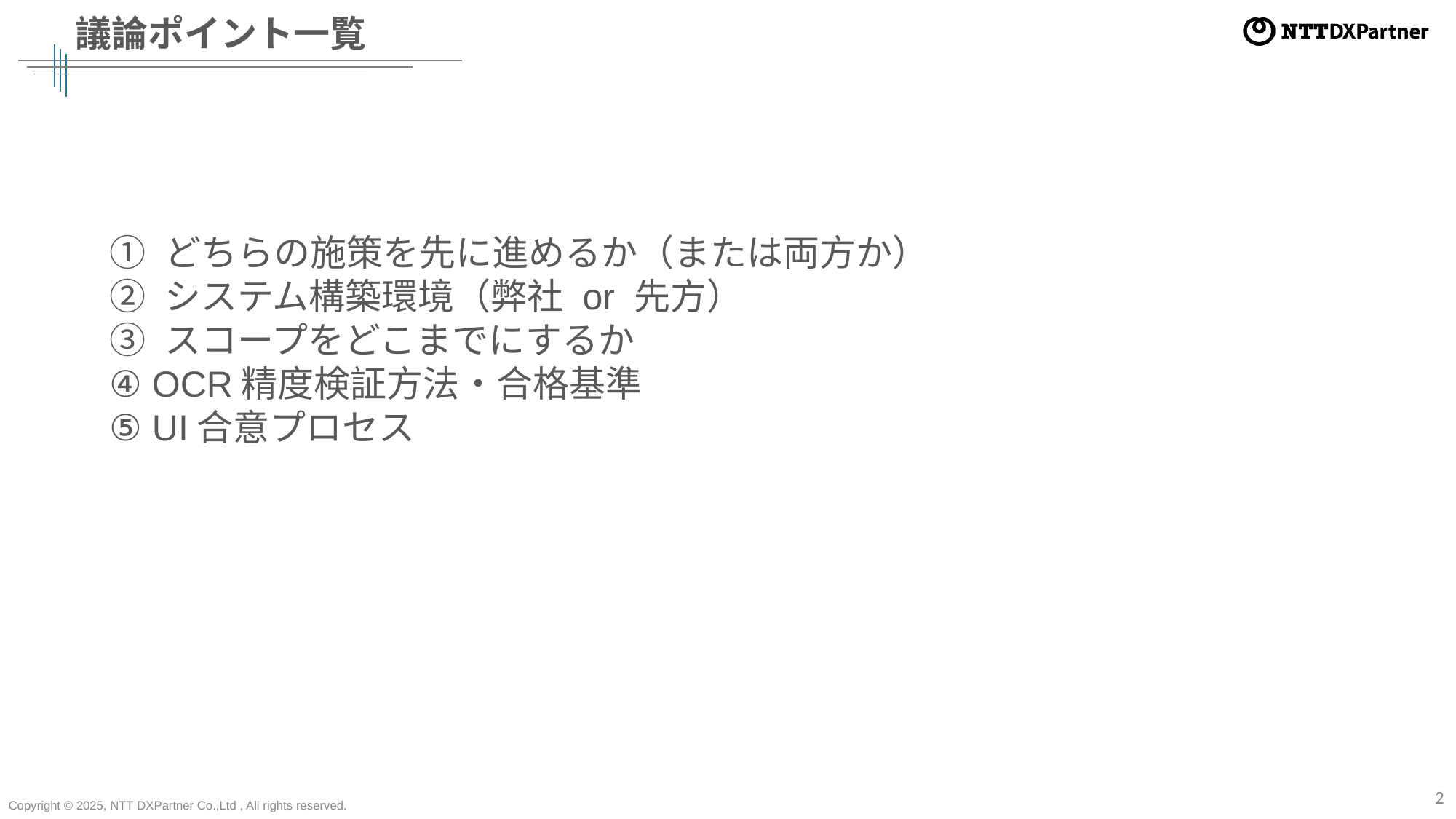

# 議論ポイント一覧
① どちらの施策を先に進めるか（または両方か）
② システム構築環境（弊社 or 先方）
③ スコープをどこまでにするか
④ OCR精度検証方法・合格基準
⑤ UI合意プロセス